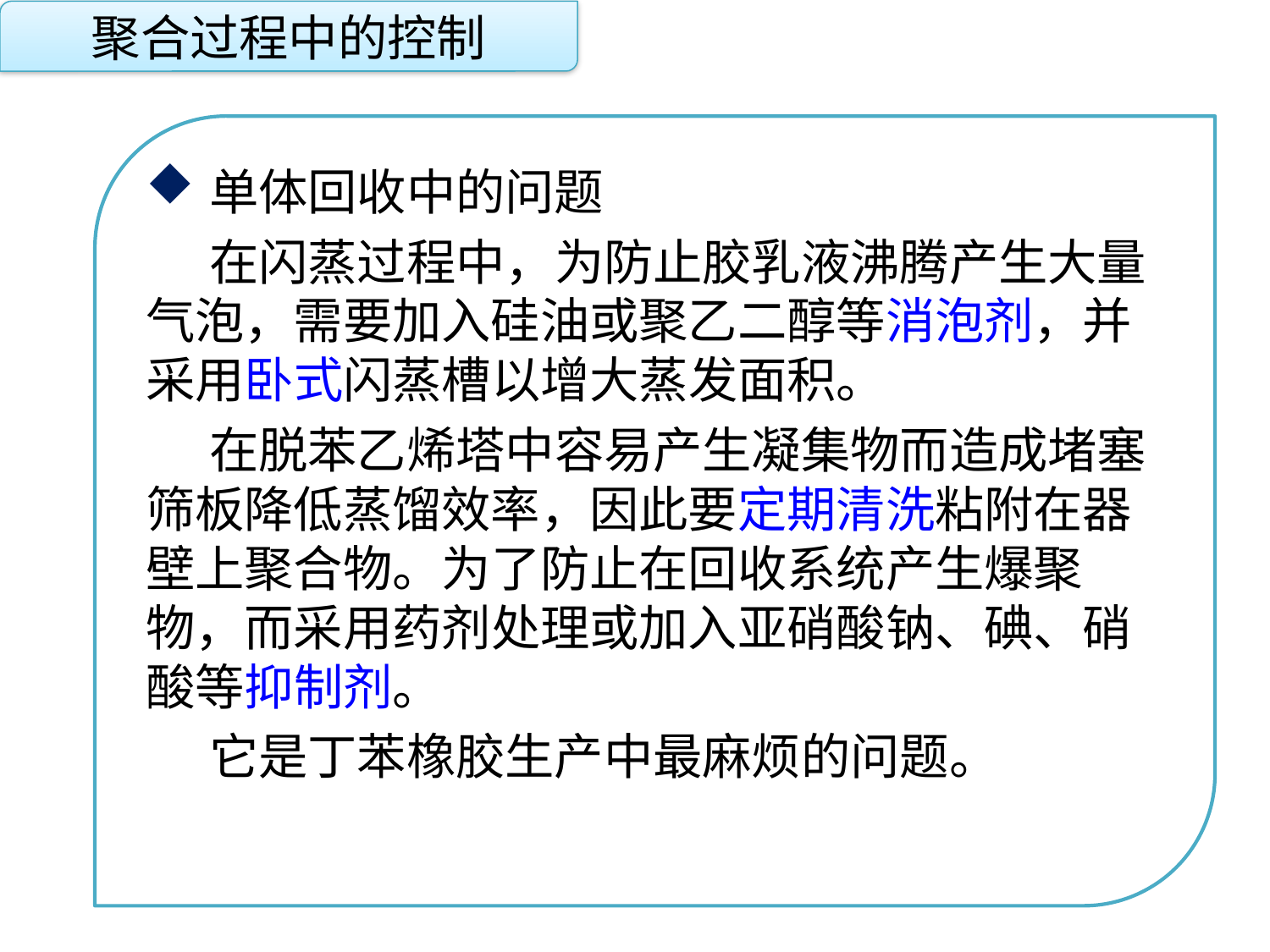

聚合过程中的控制
单体回收中的问题
在闪蒸过程中，为防止胶乳液沸腾产生大量气泡，需要加入硅油或聚乙二醇等消泡剂，并采用卧式闪蒸槽以增大蒸发面积。
在脱苯乙烯塔中容易产生凝集物而造成堵塞筛板降低蒸馏效率，因此要定期清洗粘附在器壁上聚合物。为了防止在回收系统产生爆聚物，而采用药剂处理或加入亚硝酸钠、碘、硝酸等抑制剂。
它是丁苯橡胶生产中最麻烦的问题。
点击添加文本
点击添加文本
点击添加文本
点击添加文本